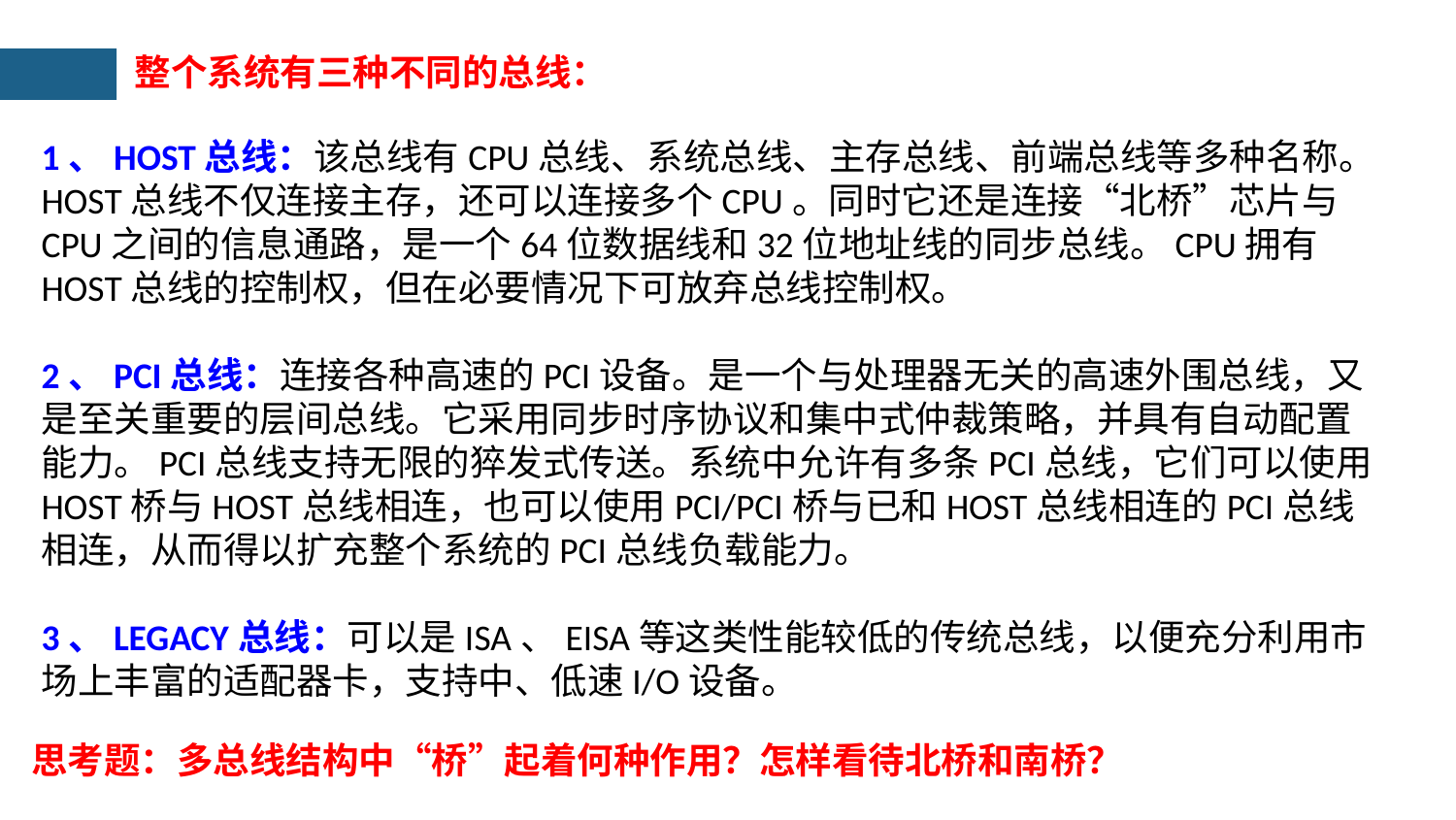

整个系统有三种不同的总线：
1、HOST总线：该总线有CPU总线、系统总线、主存总线、前端总线等多种名称。HOST总线不仅连接主存，还可以连接多个CPU。同时它还是连接“北桥”芯片与CPU之间的信息通路，是一个64位数据线和32位地址线的同步总线。CPU拥有HOST总线的控制权，但在必要情况下可放弃总线控制权。

2、PCI总线：连接各种高速的PCI设备。是一个与处理器无关的高速外围总线，又是至关重要的层间总线。它采用同步时序协议和集中式仲裁策略，并具有自动配置能力。PCI总线支持无限的猝发式传送。系统中允许有多条PCI总线，它们可以使用HOST桥与HOST总线相连，也可以使用PCI/PCI桥与已和HOST总线相连的PCI总线相连，从而得以扩充整个系统的PCI总线负载能力。

3、LEGACY总线：可以是ISA、EISA等这类性能较低的传统总线，以便充分利用市场上丰富的适配器卡，支持中、低速I/O设备。
思考题：多总线结构中“桥”起着何种作用？怎样看待北桥和南桥？